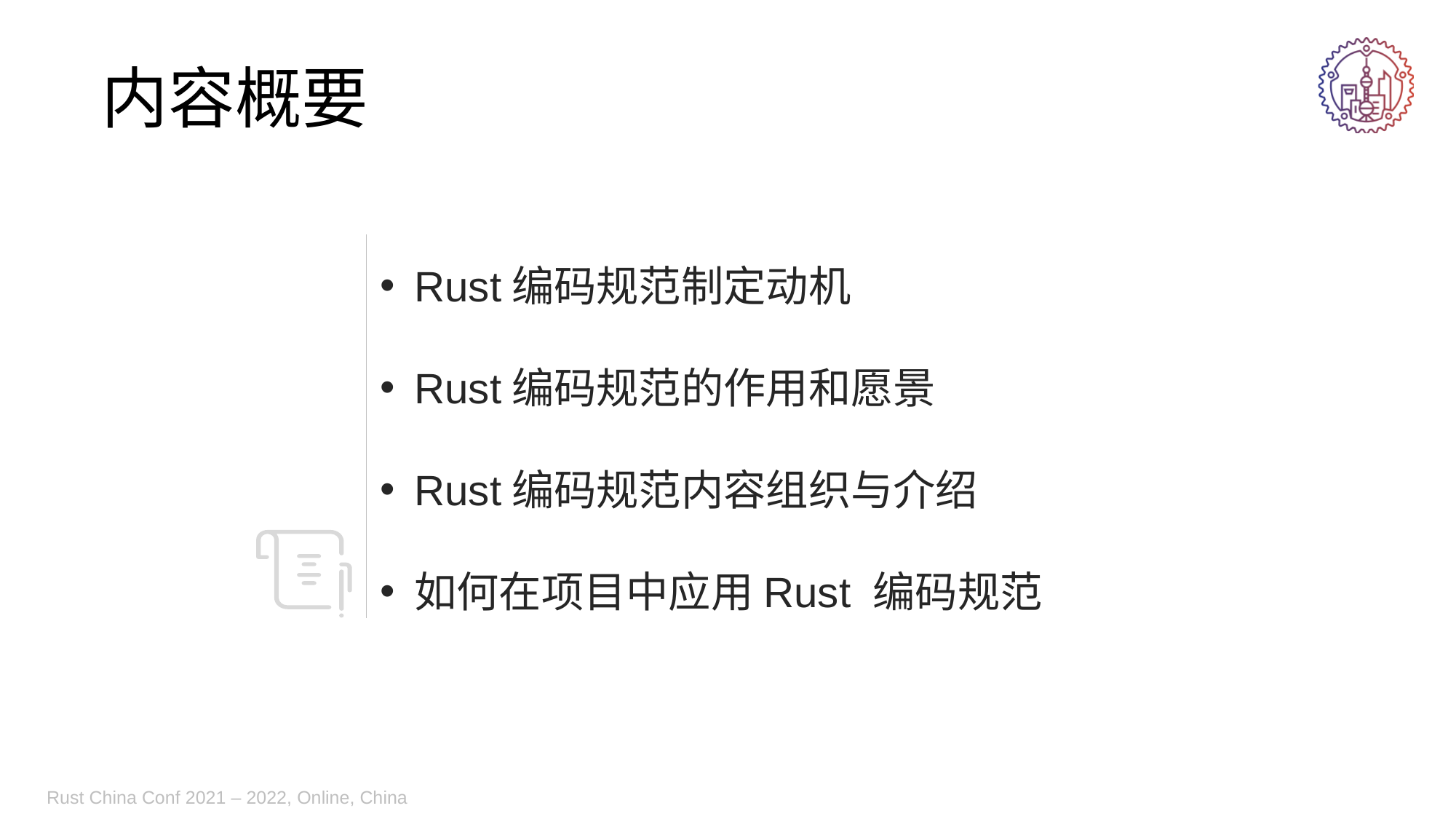

内容概要
Rust编码规范制定动机
Rust编码规范的作用和愿景
Rust编码规范内容组织与介绍
如何在项目中应用Rust 编码规范